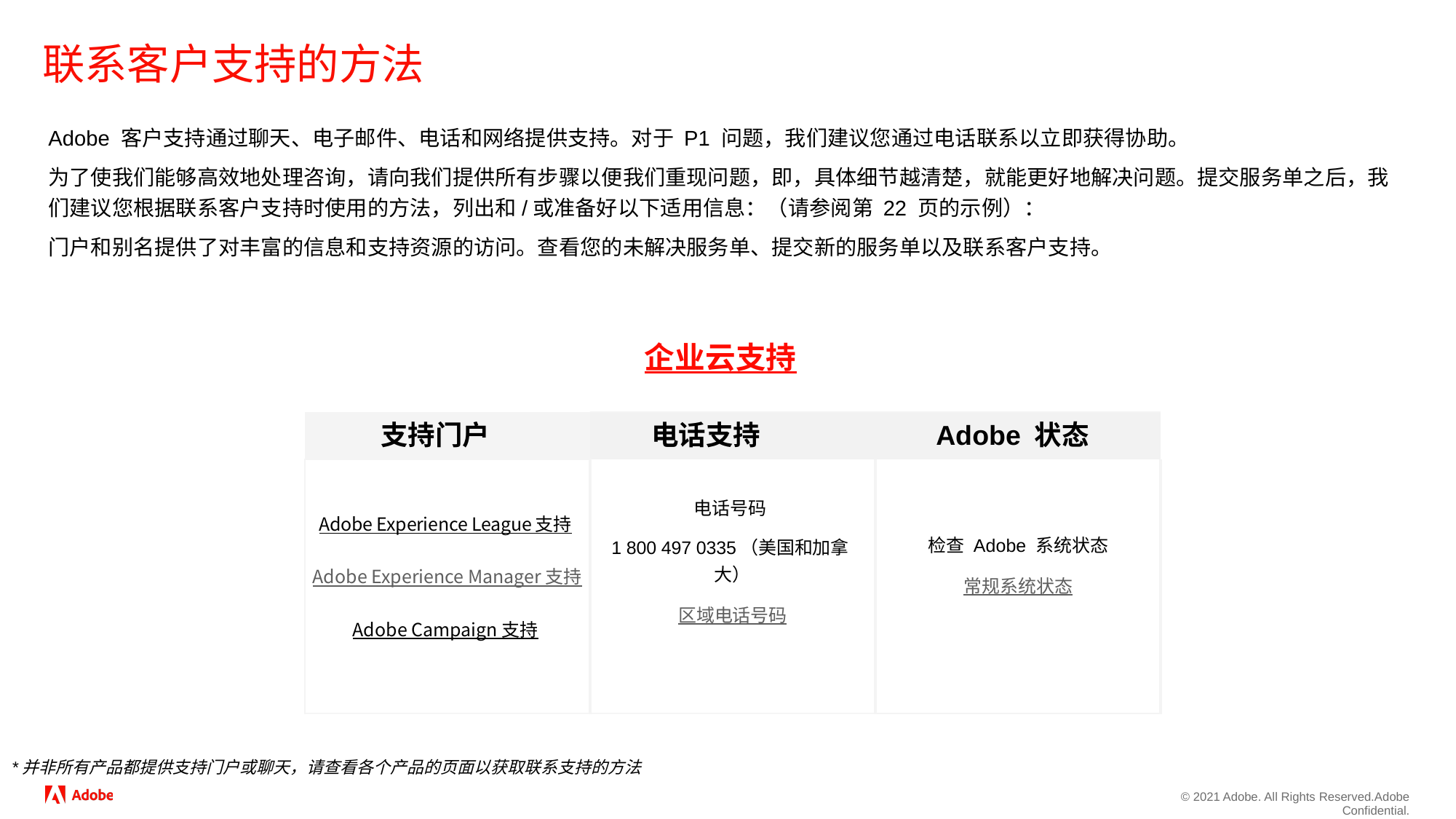

# 联系客户支持的方法
Adobe 客户支持通过聊天、电子邮件、电话和网络提供支持。对于 P1 问题，我们建议您通过电话联系以立即获得协助。
为了使我们能够高效地处理咨询，请向我们提供所有步骤以便我们重现问题，即，具体细节越清楚，就能更好地解决问题。提交服务单之后，我们建议您根据联系客户支持时使用的方法，列出和/或准备好以下适用信息：（请参阅第 22 页的示例）：
门户和别名提供了对丰富的信息和支持资源的访问。查看您的未解决服务单、提交新的服务单以及联系客户支持。

企业云支持
| 支持门户 | 电话支持 | Adobe 状态 |
| --- | --- | --- |
| Adobe Experience League 支持  Adobe Experience Manager 支持 Adobe Campaign 支持 | 电话号码 1 800 497 0335（美国和加拿大） 区域电话号码 | 检查 Adobe 系统状态 常规系统状态 |
*并非所有产品都提供支持门户或聊天，请查看各个产品的页面以获取联系支持的方法